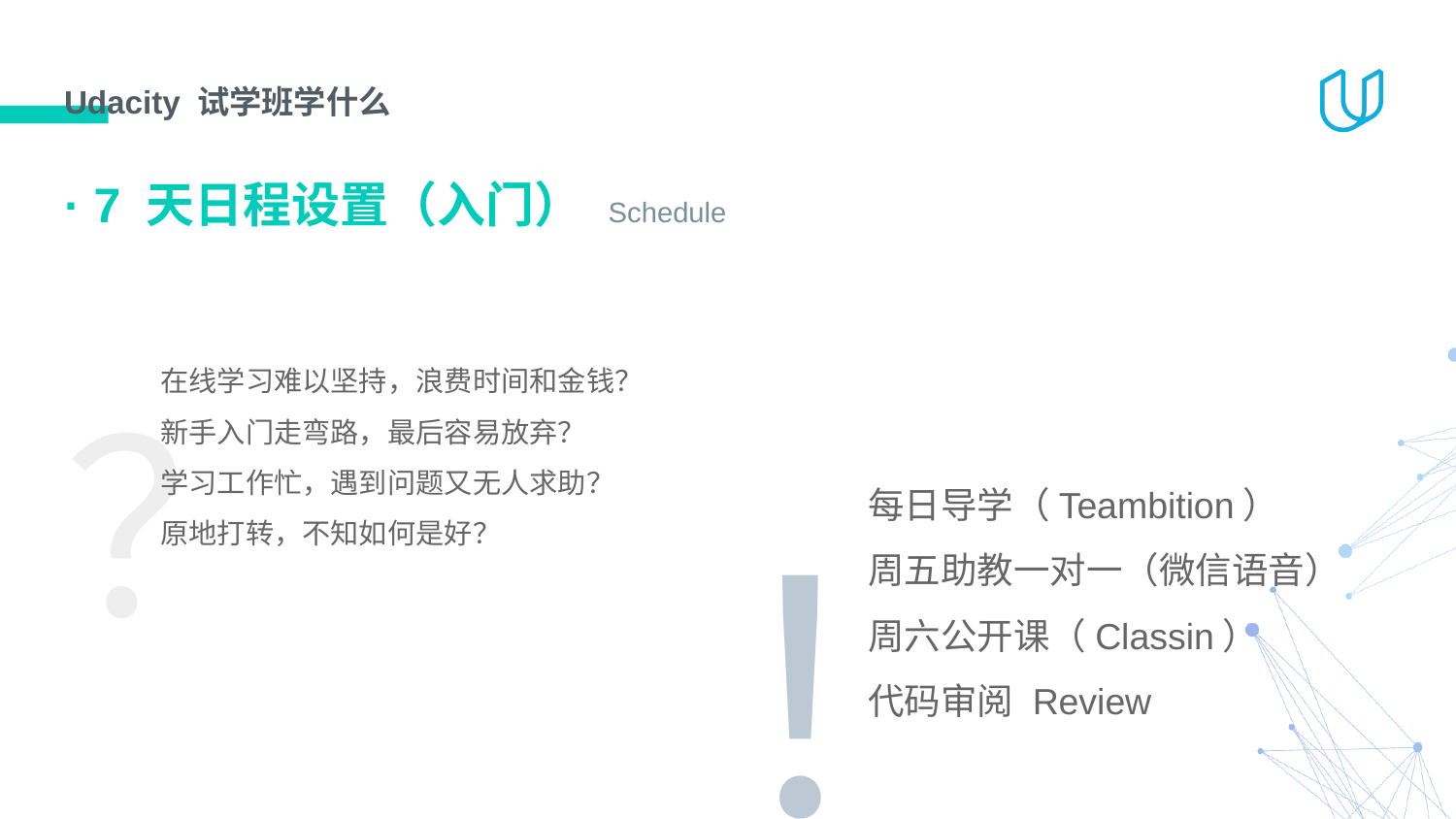

# Udacity 试学班学什么

· 7 天日程设置（入门） Schedule
？
在线学习难以坚持，浪费时间和金钱？
新手入门走弯路，最后容易放弃？
学习工作忙，遇到问题又无人求助？
原地打转，不知如何是好？
！
每日导学（Teambition）
周五助教一对一（微信语音）
周六公开课（Classin）
代码审阅 Review